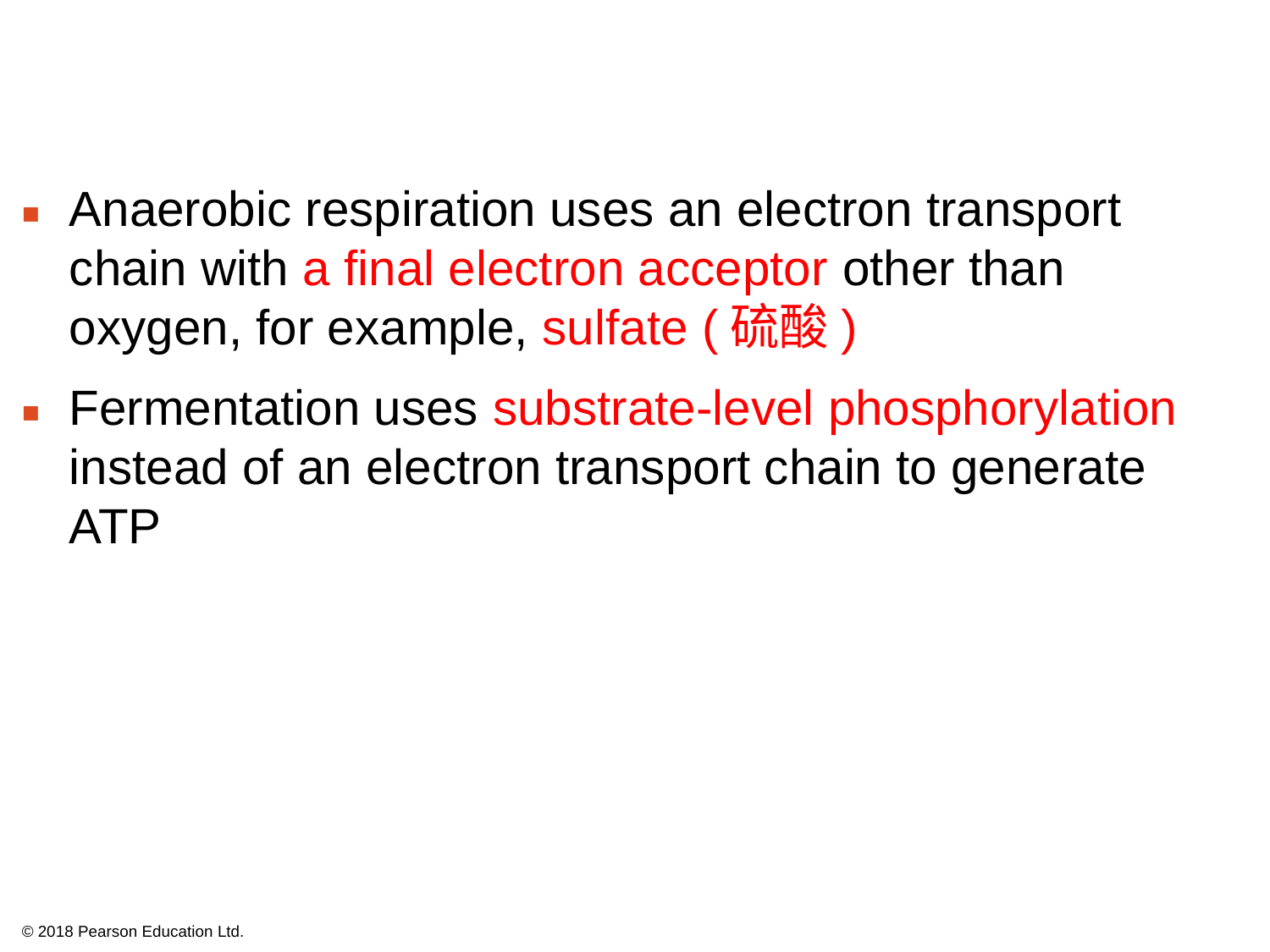

Anaerobic respiration uses an electron transport chain with a final electron acceptor other than oxygen, for example, sulfate (硫酸)
Fermentation uses substrate-level phosphorylation instead of an electron transport chain to generate ATP
© 2018 Pearson Education Ltd.